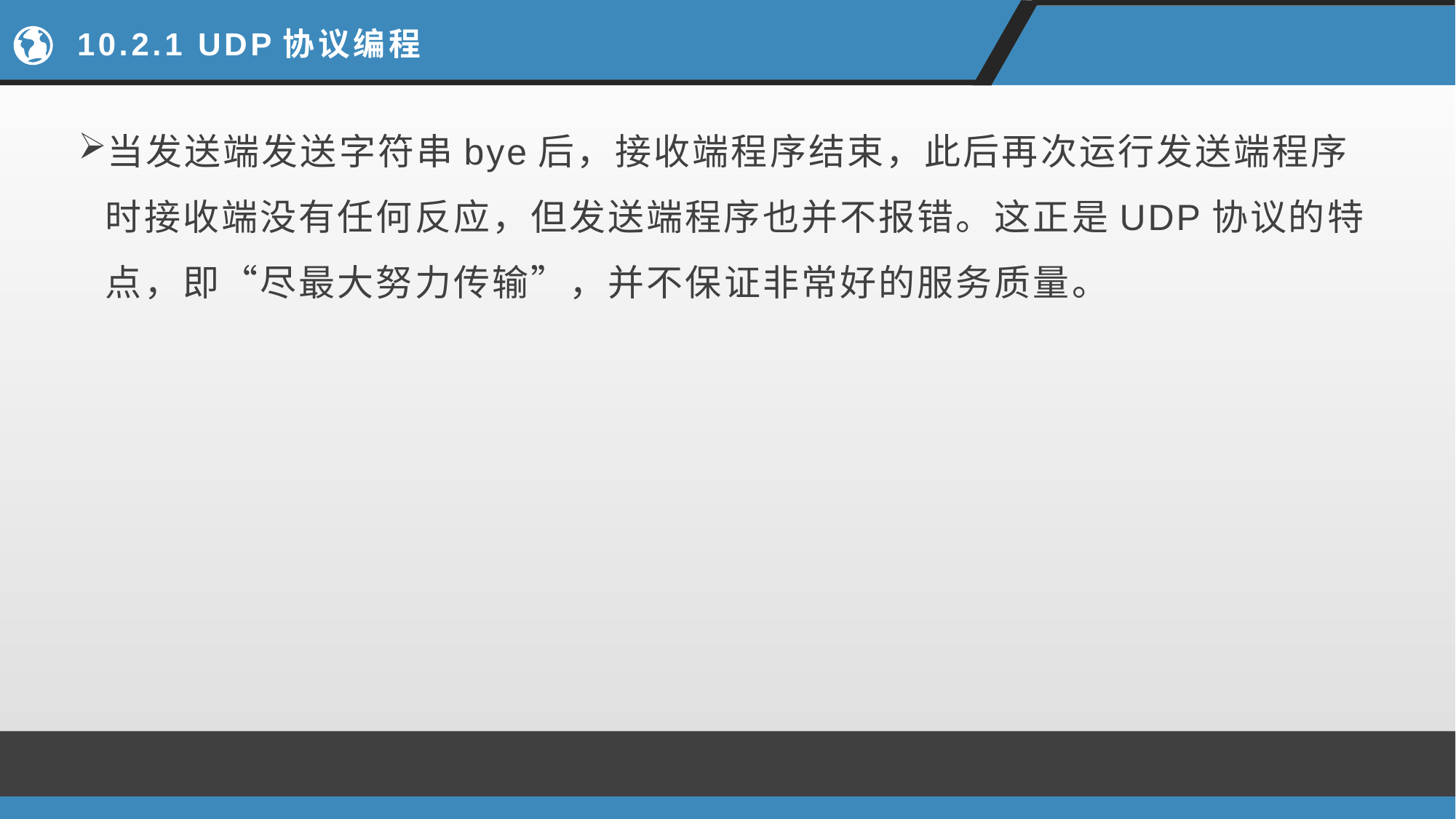

# 10.2.1 UDP协议编程

当发送端发送字符串bye后，接收端程序结束，此后再次运行发送端程序时接收端没有任何反应，但发送端程序也并不报错。这正是UDP协议的特点，即“尽最大努力传输”，并不保证非常好的服务质量。